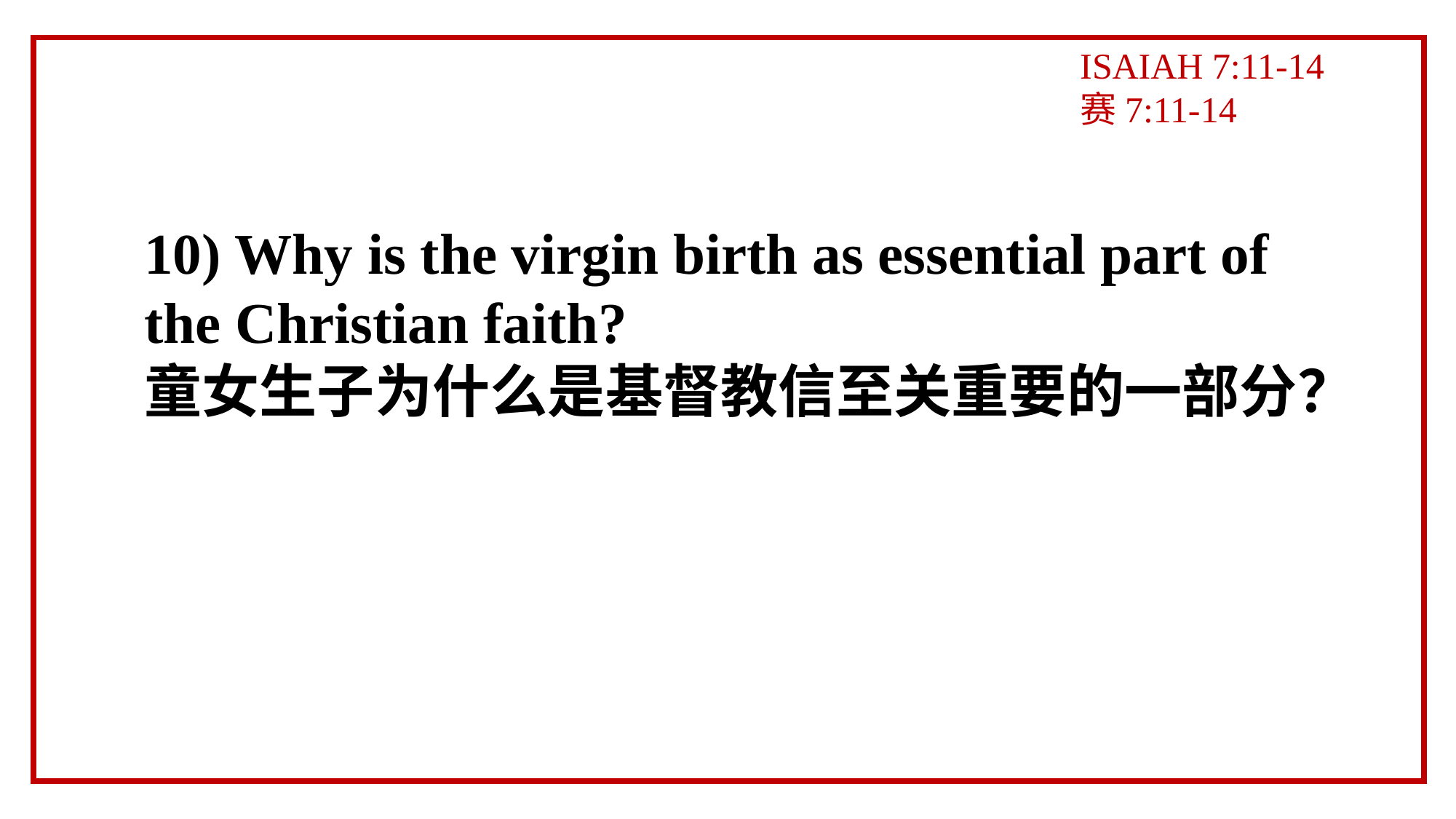

ISAIAH 7:11-14
赛7:11-14
10) Why is the virgin birth as essential part of the Christian faith?
童女生子为什么是基督教信至关重要的一部分？